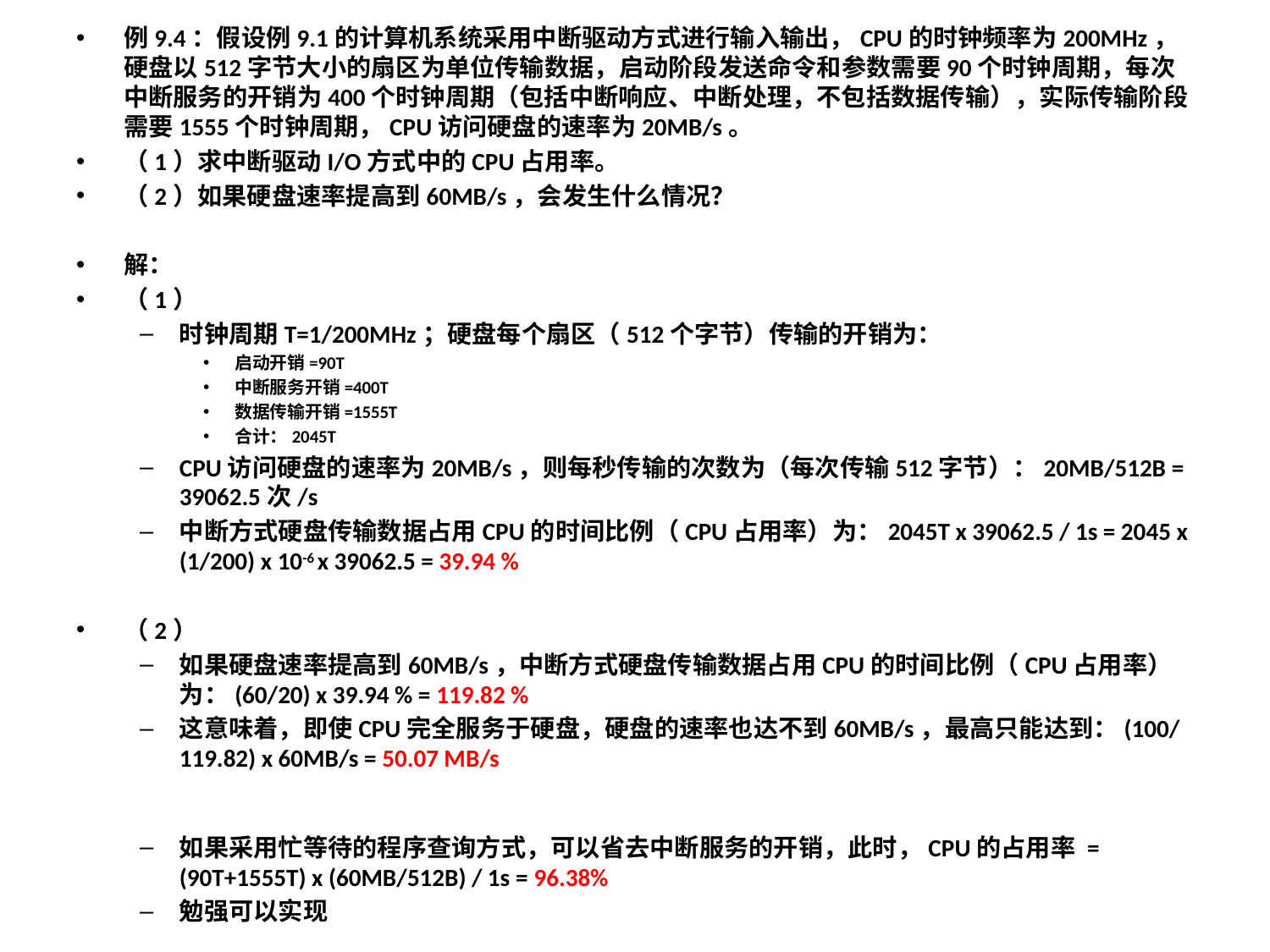

例9.4：假设例9.1的计算机系统采用中断驱动方式进行输入输出，CPU的时钟频率为200MHz，硬盘以512字节大小的扇区为单位传输数据，启动阶段发送命令和参数需要90个时钟周期，每次中断服务的开销为400个时钟周期（包括中断响应、中断处理，不包括数据传输），实际传输阶段需要1555个时钟周期，CPU访问硬盘的速率为20MB/s。
（1）求中断驱动I/O方式中的CPU占用率。
（2）如果硬盘速率提高到60MB/s，会发生什么情况？

解：
（1）
时钟周期T=1/200MHz；硬盘每个扇区（512个字节）传输的开销为：
启动开销=90T
中断服务开销=400T
数据传输开销=1555T
合计：2045T
CPU访问硬盘的速率为20MB/s，则每秒传输的次数为（每次传输512字节）：20MB/512B = 39062.5次/s
中断方式硬盘传输数据占用CPU的时间比例（CPU占用率）为：2045T x 39062.5 / 1s = 2045 x (1/200) x 10-6 x 39062.5 = 39.94 %

（2）
如果硬盘速率提高到60MB/s，中断方式硬盘传输数据占用CPU的时间比例（CPU占用率）为：(60/20) x 39.94 % = 119.82 %
这意味着，即使CPU完全服务于硬盘，硬盘的速率也达不到60MB/s，最高只能达到：(100/ 119.82) x 60MB/s = 50.07 MB/s

如果采用忙等待的程序查询方式，可以省去中断服务的开销，此时，CPU的占用率 = (90T+1555T) x (60MB/512B) / 1s = 96.38%
勉强可以实现